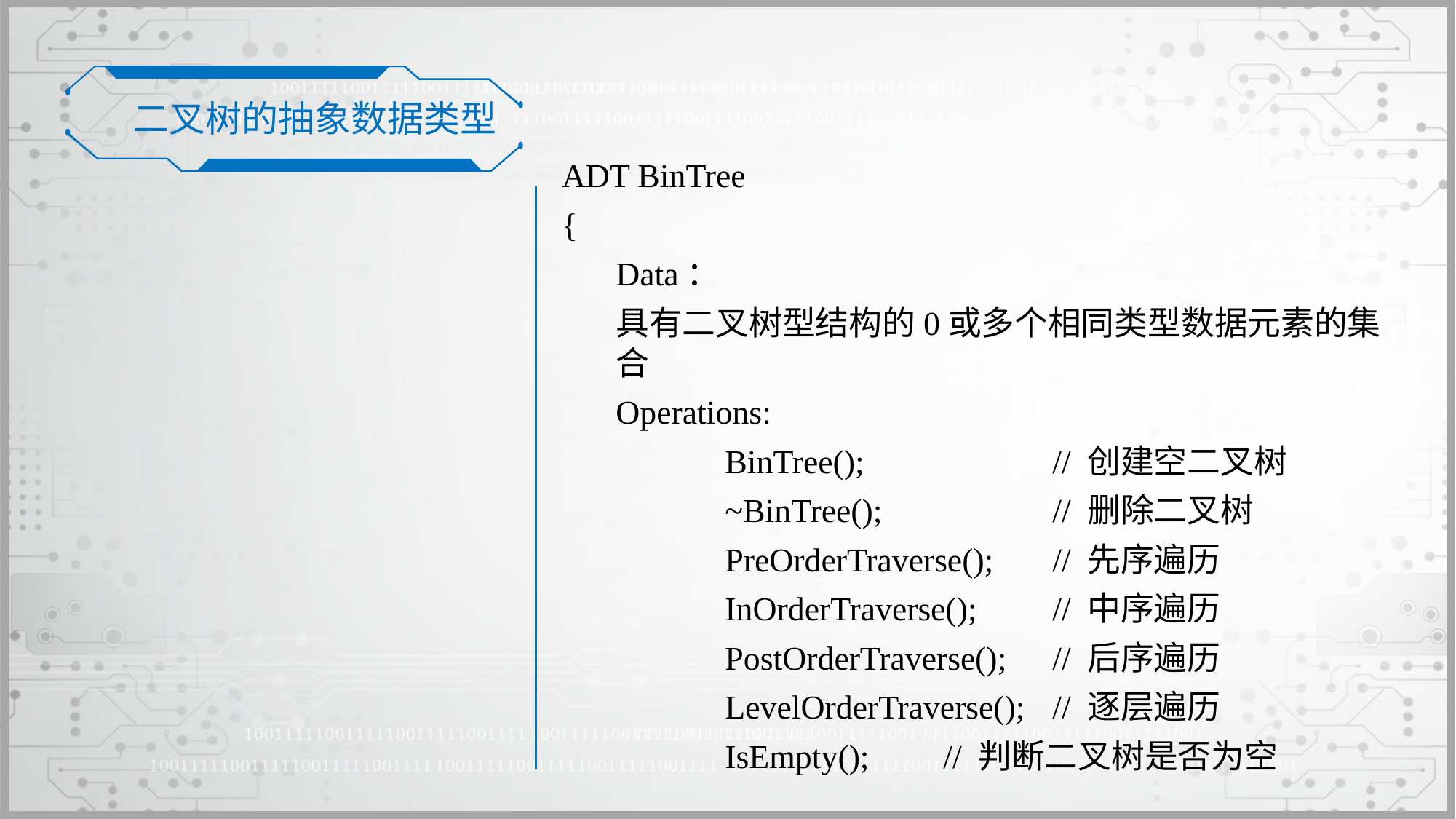

二叉树的抽象数据类型
ADT BinTree
{
	Data：
	具有二叉树型结构的0或多个相同类型数据元素的集合
	Operations:
		BinTree();		// 创建空二叉树
		~BinTree();		// 删除二叉树
		PreOrderTraverse();	// 先序遍历
		InOrderTraverse();	// 中序遍历
		PostOrderTraverse();	// 后序遍历
		LevelOrderTraverse();	// 逐层遍历
		IsEmpty();	// 判断二叉树是否为空